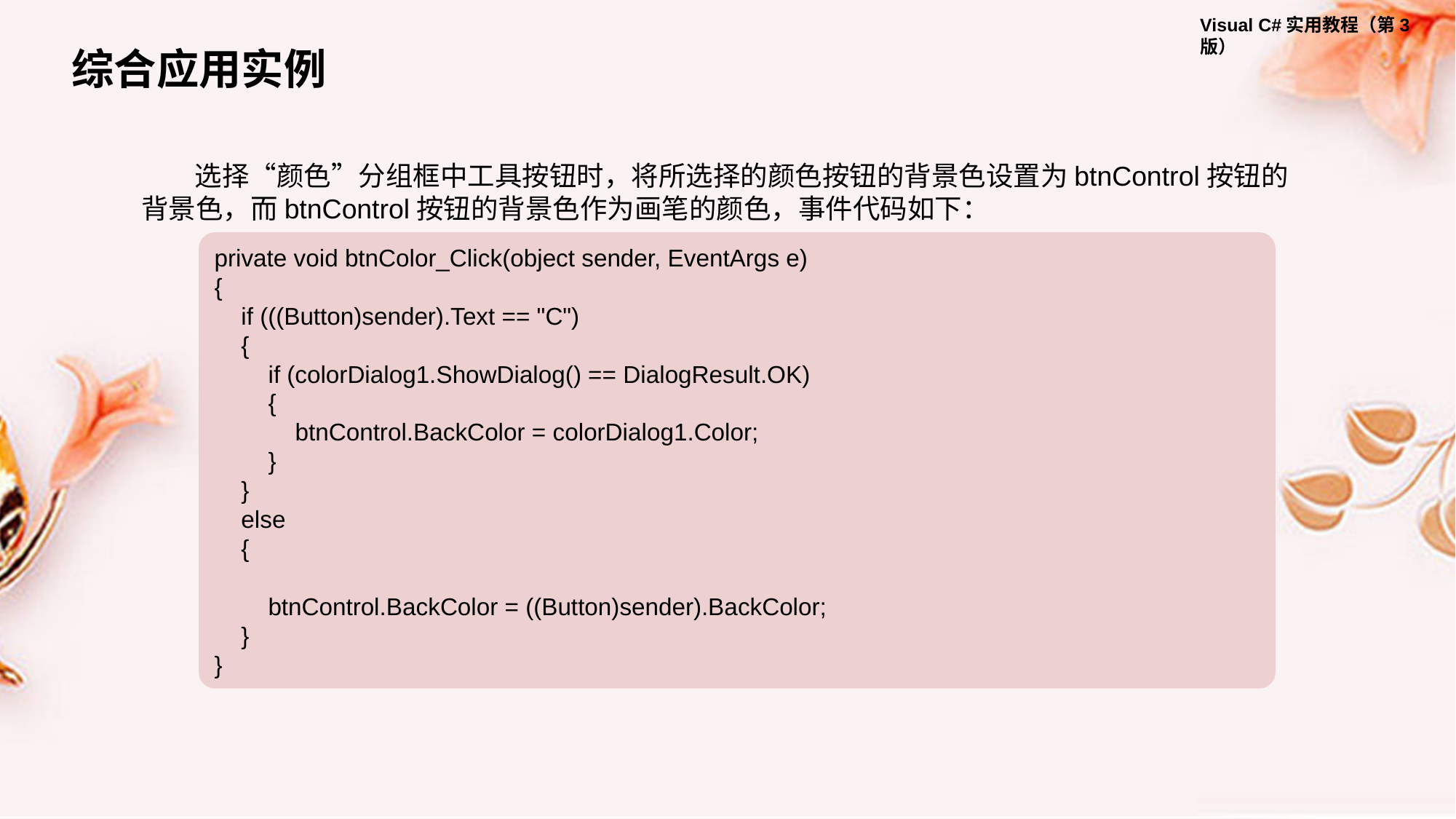

综合应用实例
选择“颜色”分组框中工具按钮时，将所选择的颜色按钮的背景色设置为btnControl按钮的背景色，而btnControl按钮的背景色作为画笔的颜色，事件代码如下：
private void btnColor_Click(object sender, EventArgs e)
{
    if (((Button)sender).Text == "C")
    {
        if (colorDialog1.ShowDialog() == DialogResult.OK)
        {
            btnControl.BackColor = colorDialog1.Color;
        }
    }
    else
    {

        btnControl.BackColor = ((Button)sender).BackColor;
    }
}